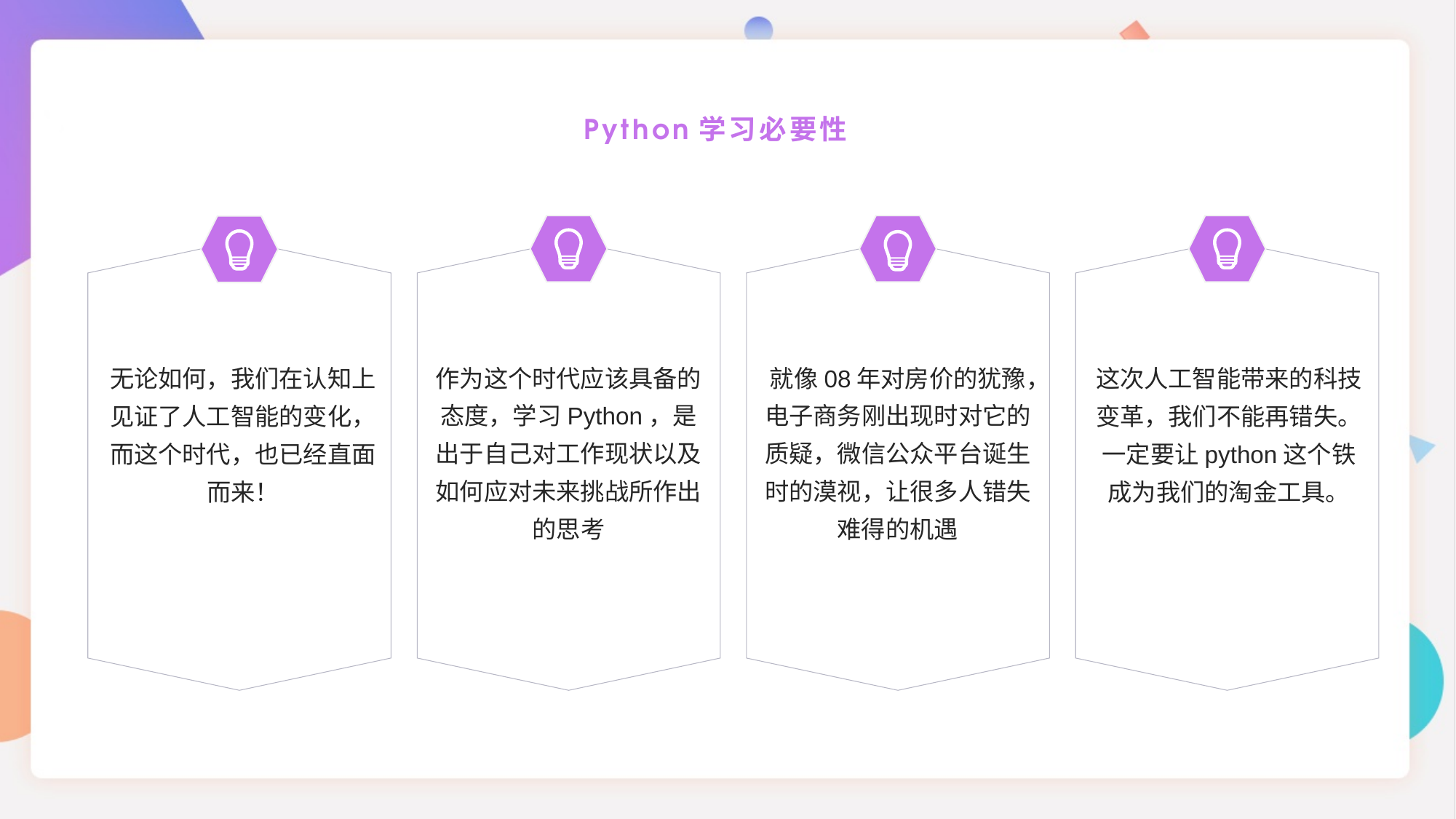

Python学习必要性

作为这个时代应该具备的态度，学习Python，是出于自己对工作现状以及如何应对未来挑战所作出的思考

就像08年对房价的犹豫，电子商务刚出现时对它的质疑，微信公众平台诞生时的漠视，让很多人错失难得的机遇

无论如何，我们在认知上见证了人工智能的变化，而这个时代，也已经直面而来！
这次人工智能带来的科技变革，我们不能再错失。一定要让python这个铁成为我们的淘金工具。